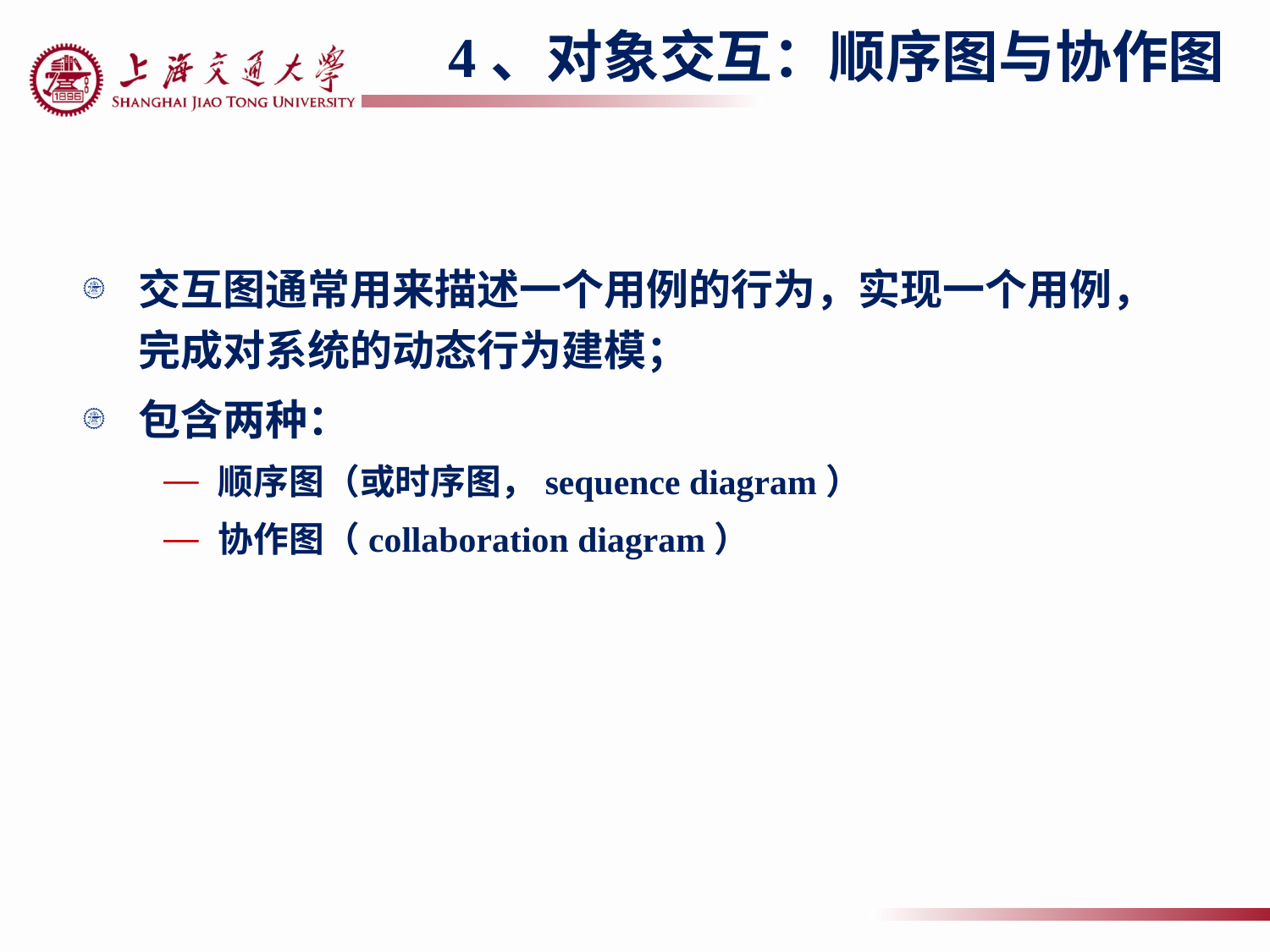

4、对象交互：顺序图与协作图
交互图通常用来描述一个用例的行为，实现一个用例，完成对系统的动态行为建模；
包含两种：
顺序图（或时序图，sequence diagram）
协作图（collaboration diagram）